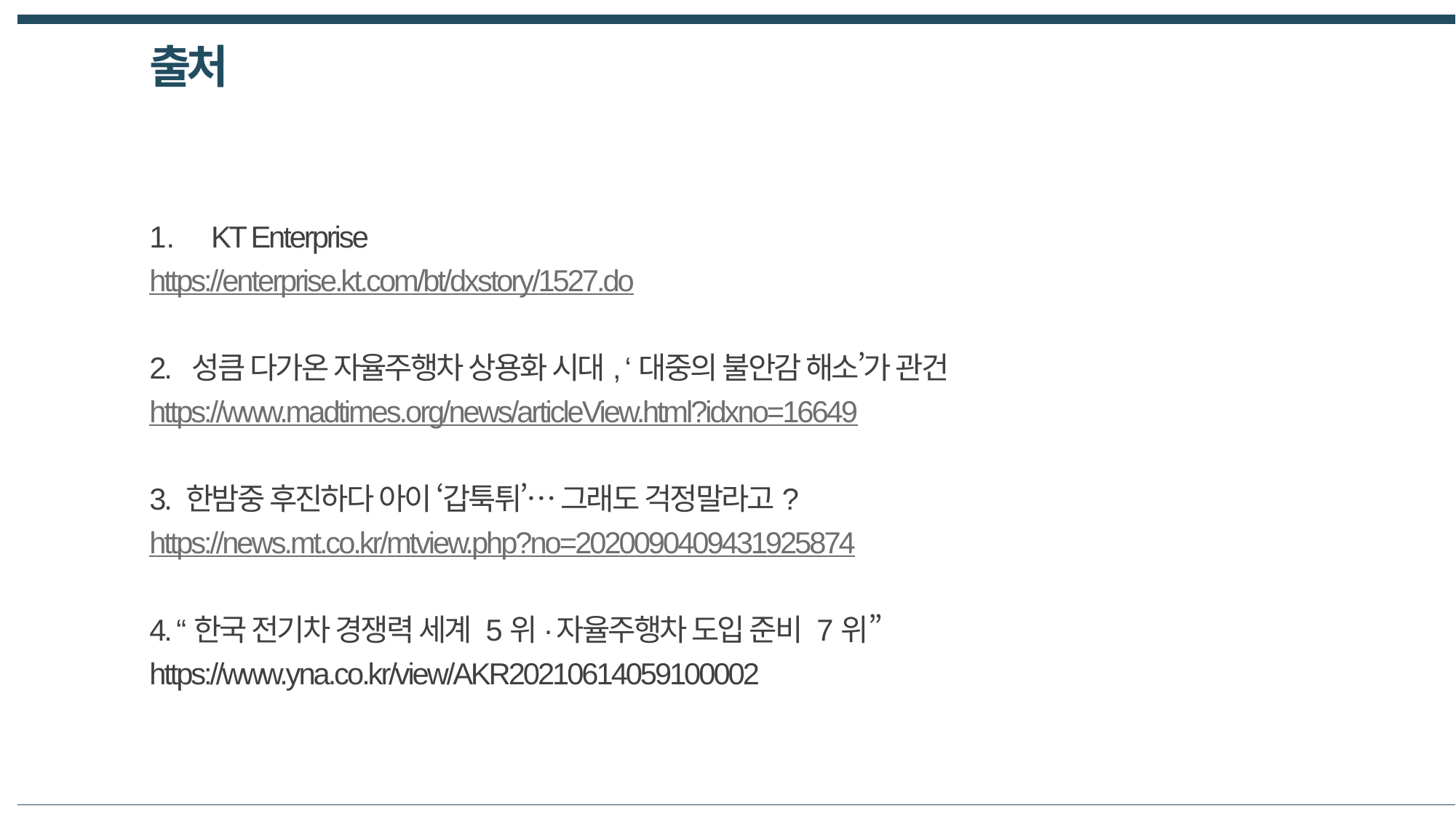

출처
KT Enterprise
https://enterprise.kt.com/bt/dxstory/1527.do

2.  성큼 다가온 자율주행차 상용화 시대, ‘대중의 불안감 해소’가 관건
https://www.madtimes.org/news/articleView.html?idxno=16649

3. 한밤중 후진하다 아이 ‘갑툭튀’… 그래도 걱정말라고?
https://news.mt.co.kr/mtview.php?no=2020090409431925874

4. “한국 전기차 경쟁력 세계 5위 ∙ 자율주행차 도입 준비 7위”
https://www.yna.co.kr/view/AKR20210614059100002
|  |
| --- |